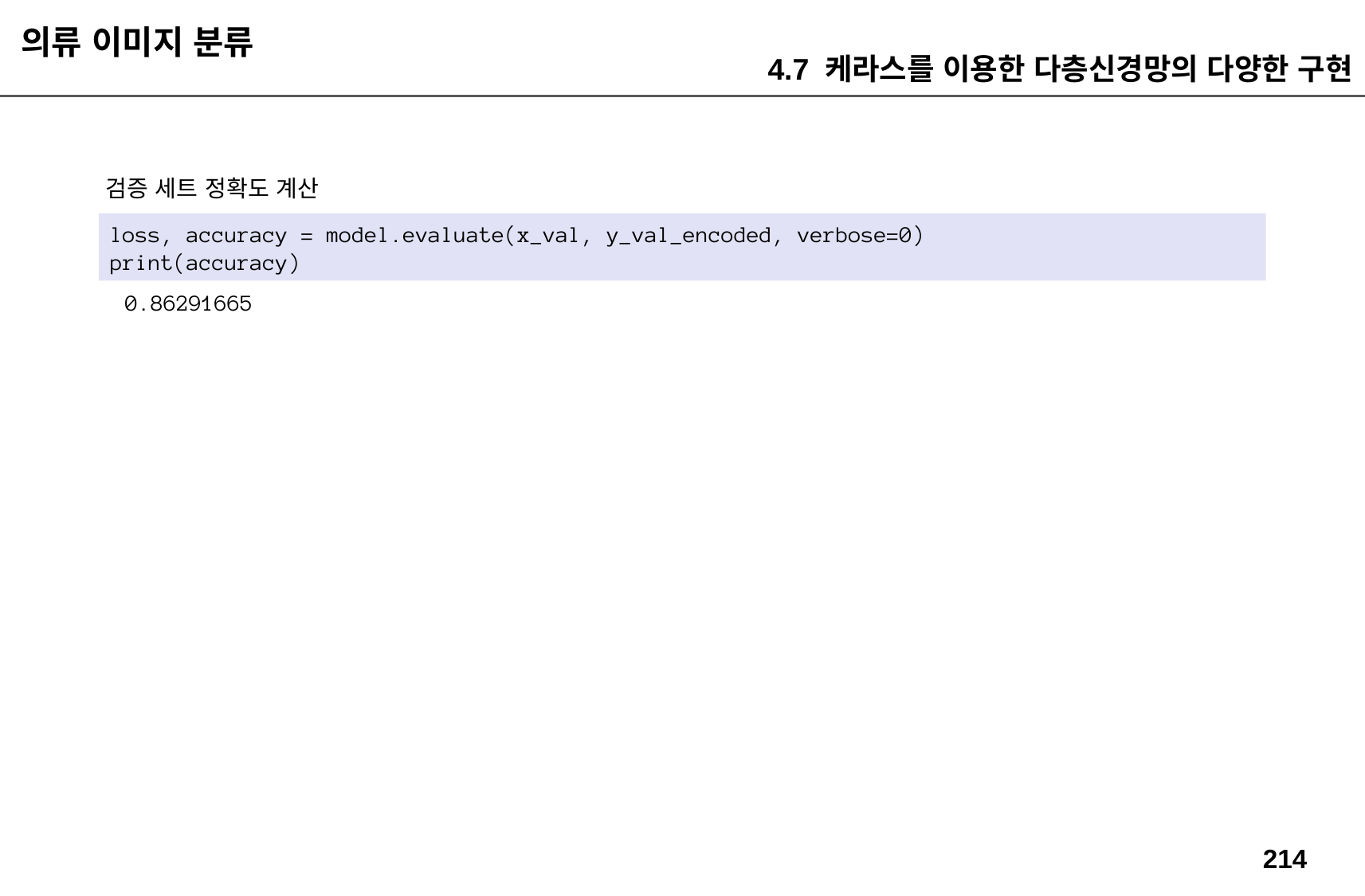

의류 이미지 분류
4.7 케라스를 이용한 다층신경망의 다양한 구현
검증 세트 정확도 계산
loss, accuracy = model.evaluate(x_val, y_val_encoded, verbose=0)
print(accuracy)
0.86291665